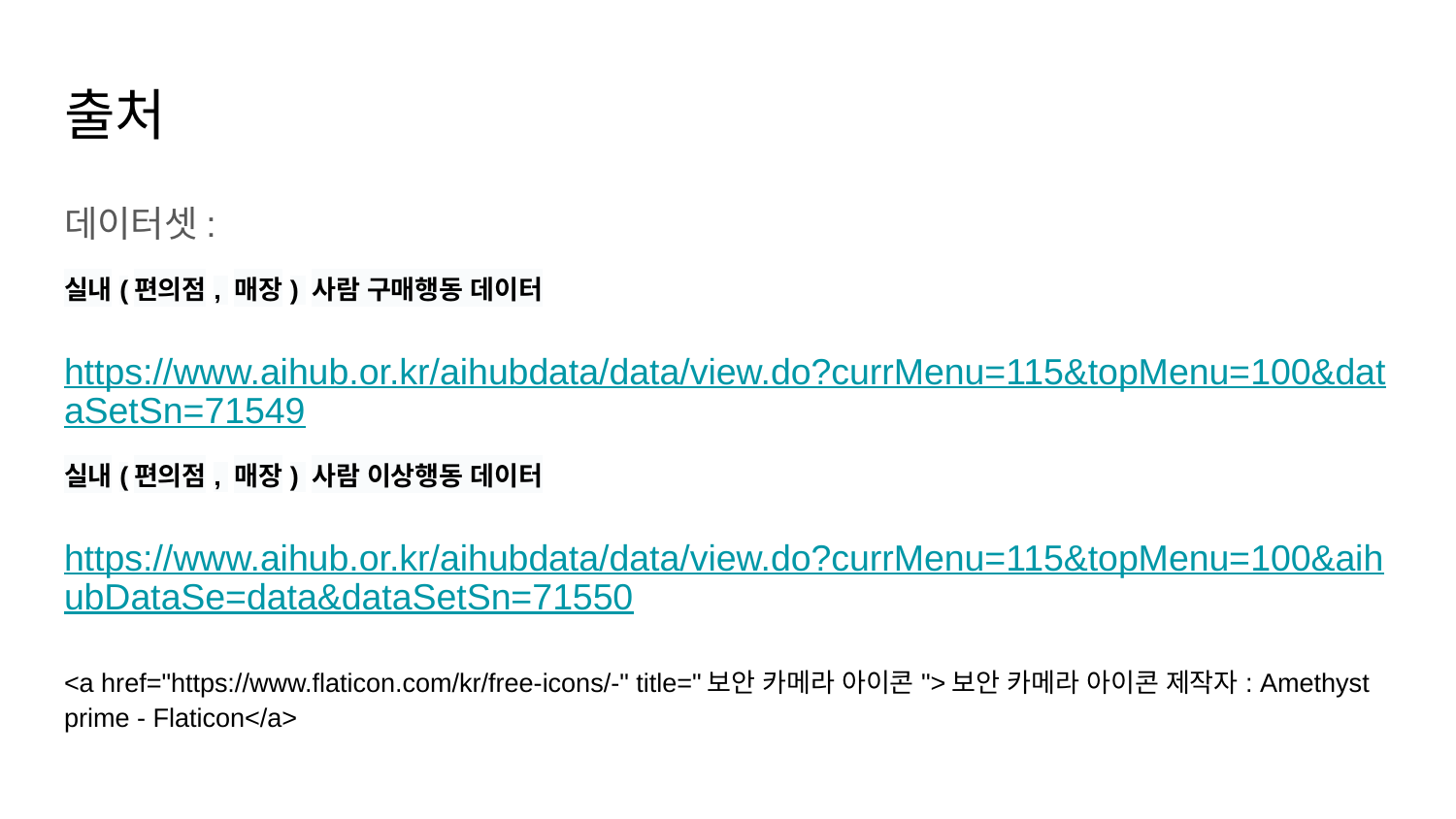

# 출처
데이터셋:
실내(편의점, 매장) 사람 구매행동 데이터
https://www.aihub.or.kr/aihubdata/data/view.do?currMenu=115&topMenu=100&dataSetSn=71549
실내(편의점, 매장) 사람 이상행동 데이터
https://www.aihub.or.kr/aihubdata/data/view.do?currMenu=115&topMenu=100&aihubDataSe=data&dataSetSn=71550
<a href="https://www.flaticon.com/kr/free-icons/-" title="보안 카메라 아이콘">보안 카메라 아이콘 제작자: Amethyst prime - Flaticon</a>